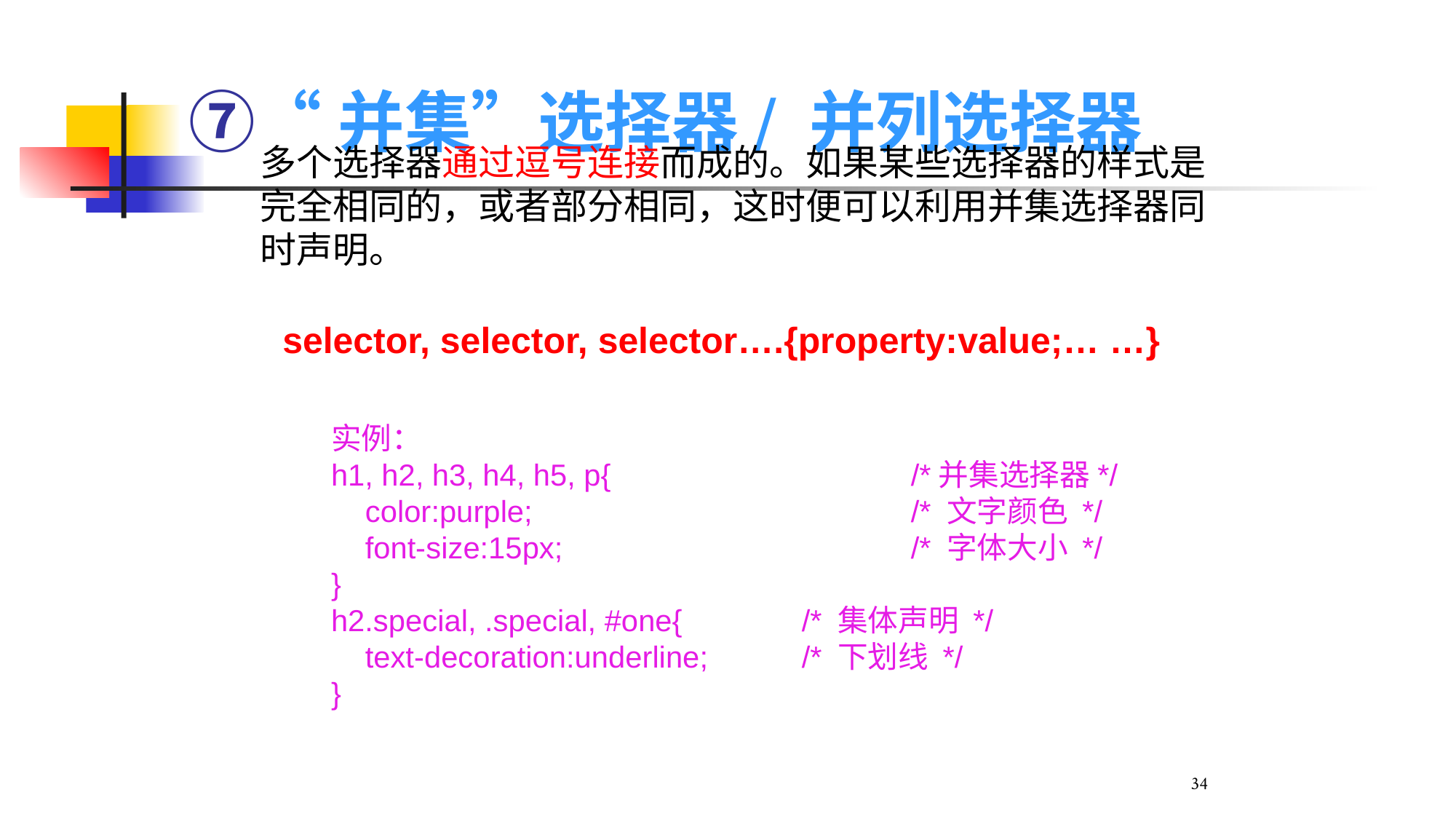

# ⑦“并集”选择器/并列选择器
多个选择器通过逗号连接而成的。如果某些选择器的样式是完全相同的，或者部分相同，这时便可以利用并集选择器同时声明。
selector, selector, selector….{property:value;… …}
实例：
h1, h2, h3, h4, h5, p{			/*并集选择器*/
	color:purple;				/* 文字颜色 */
	font-size:15px;				/* 字体大小 */
}
h2.special, .special, #one{		/* 集体声明 */
	text-decoration:underline;	/* 下划线 */
}
34